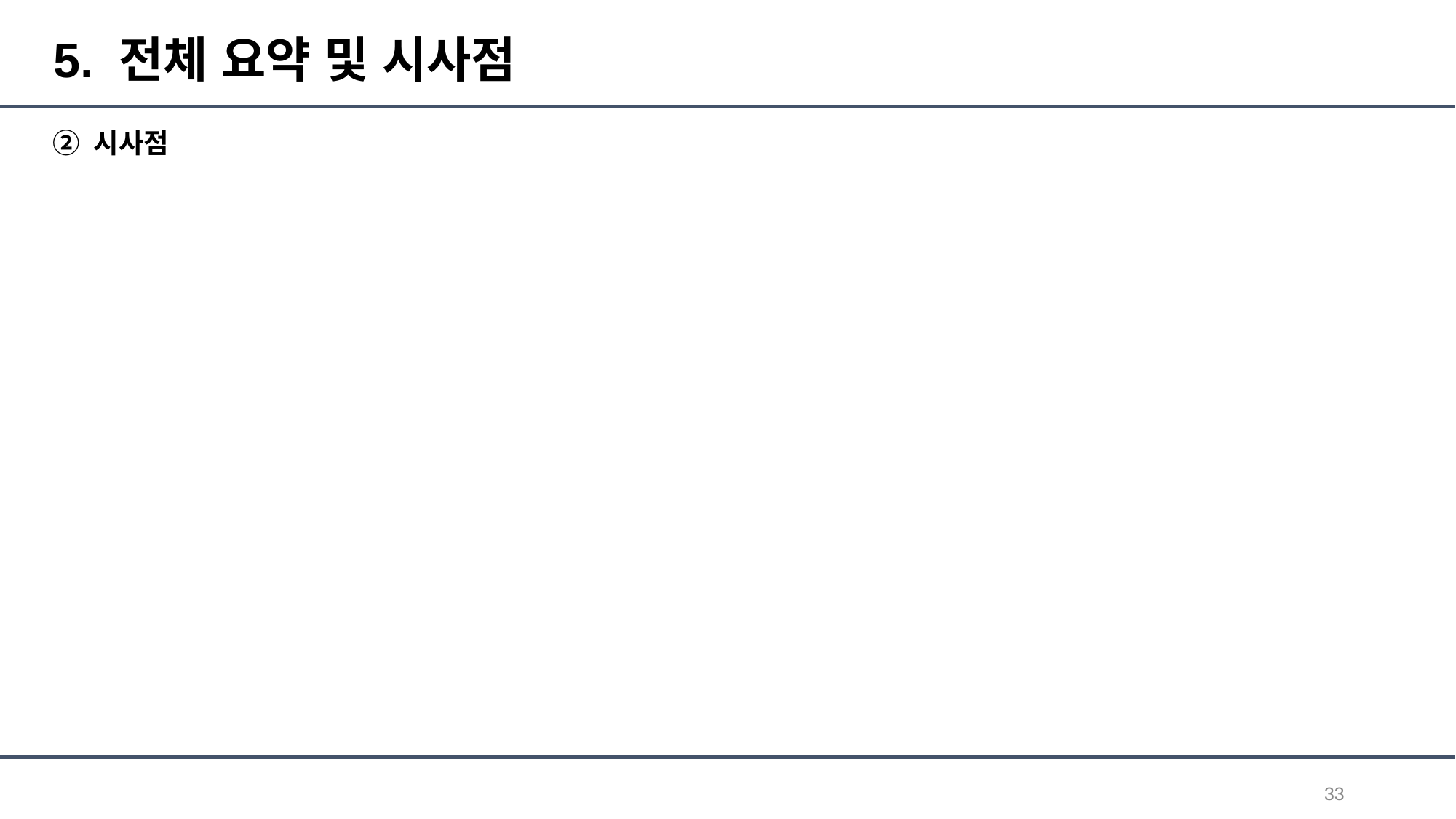

# 5. 전체 요약 및 시사점
② 시사점
33